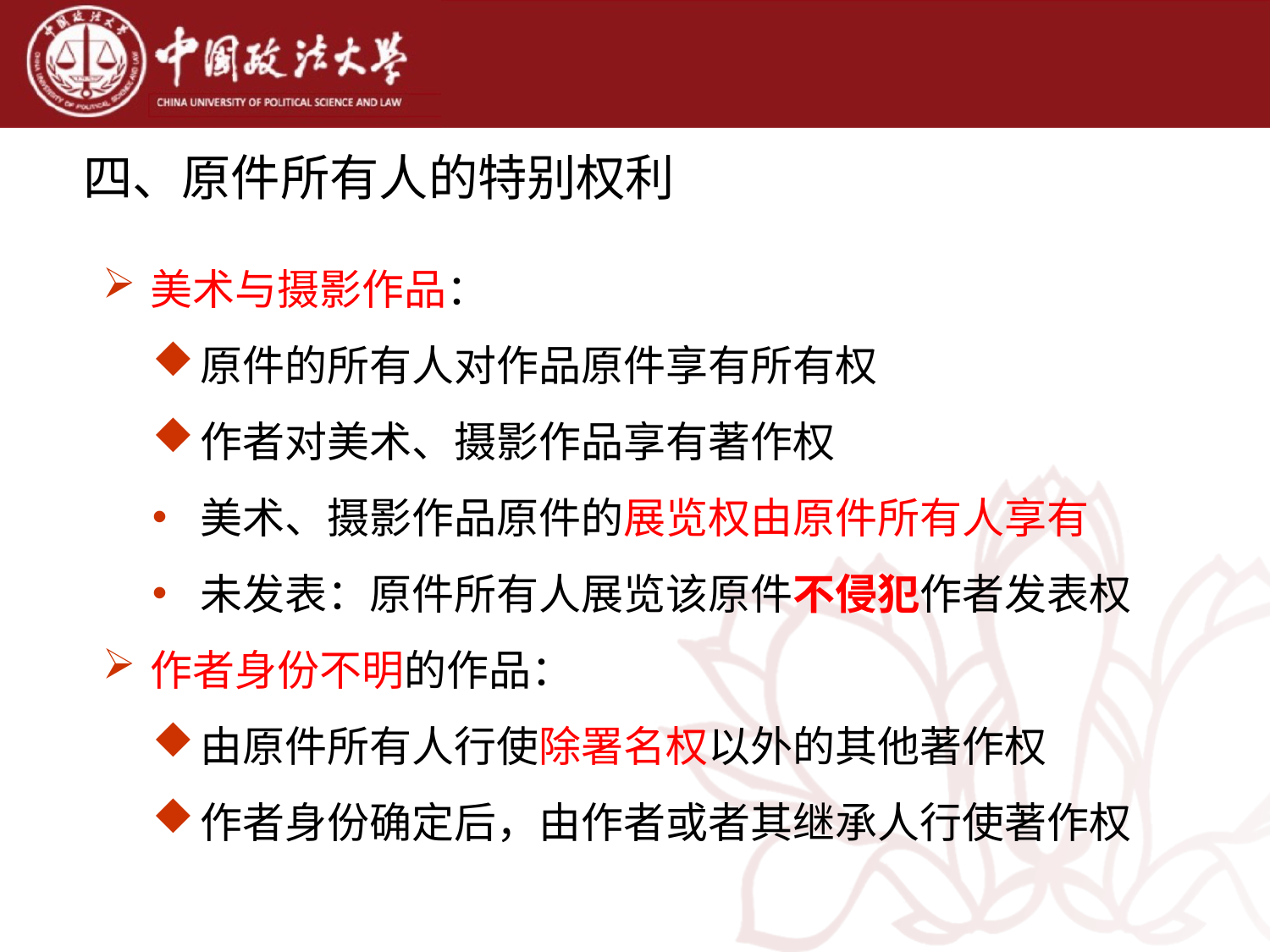

四、原件所有人的特别权利
美术与摄影作品：
原件的所有人对作品原件享有所有权
作者对美术、摄影作品享有著作权
美术、摄影作品原件的展览权由原件所有人享有
未发表：原件所有人展览该原件不侵犯作者发表权
作者身份不明的作品：
由原件所有人行使除署名权以外的其他著作权
作者身份确定后，由作者或者其继承人行使著作权